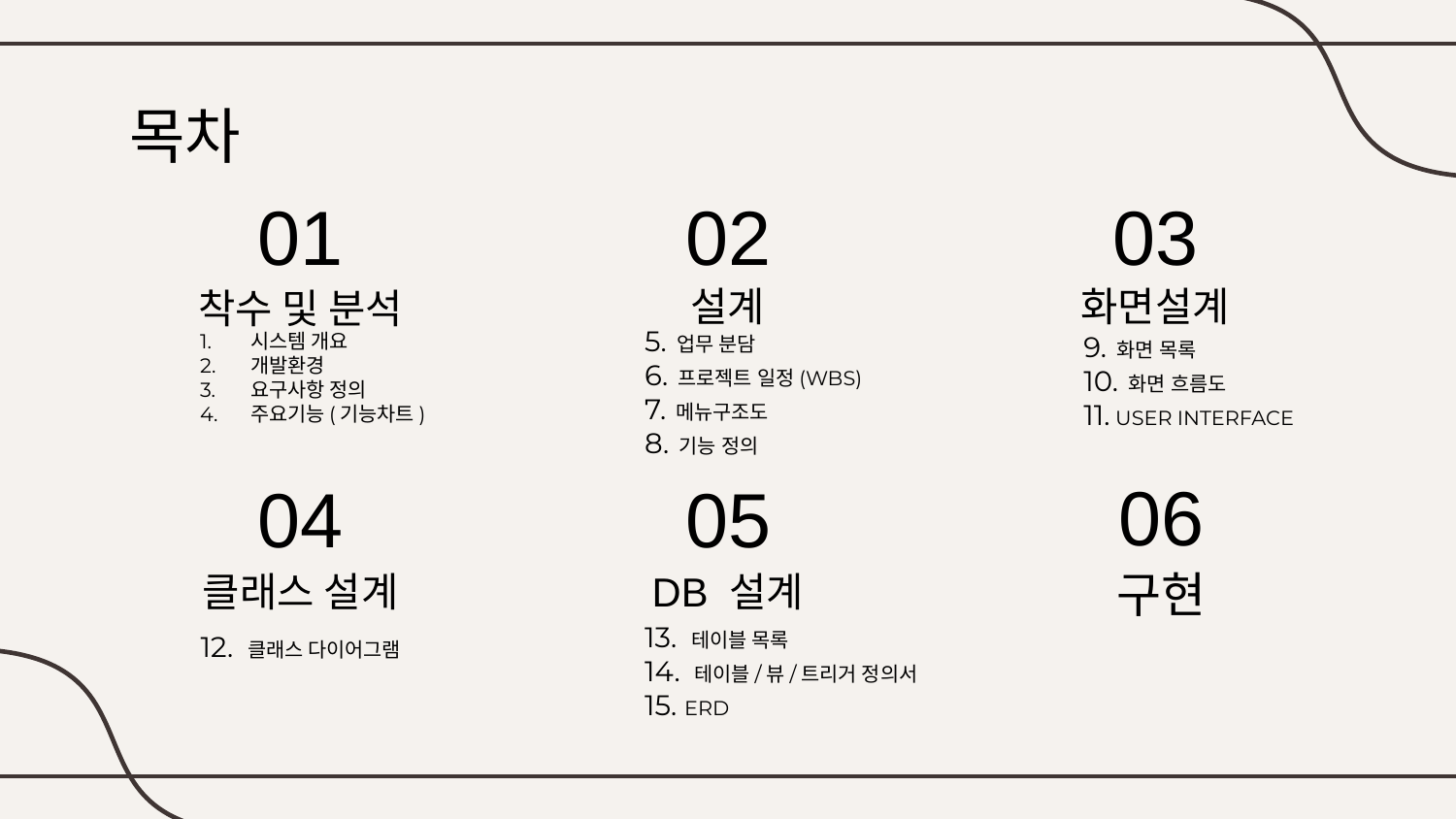

목차
01
02
03
설계
화면설계
# 착수 및 분석
5. 업무 분담
6. 프로젝트 일정(WBS)
7. 메뉴구조도
8. 기능 정의
시스템 개요
개발환경
요구사항 정의
주요기능(기능차트)
9. 화면 목록
10. 화면 흐름도
11. USER INTERFACE
06
04
05
구현
클래스 설계
DB 설계
13. 테이블 목록
14. 테이블/뷰/트리거 정의서
15. ERD
12. 클래스 다이어그램